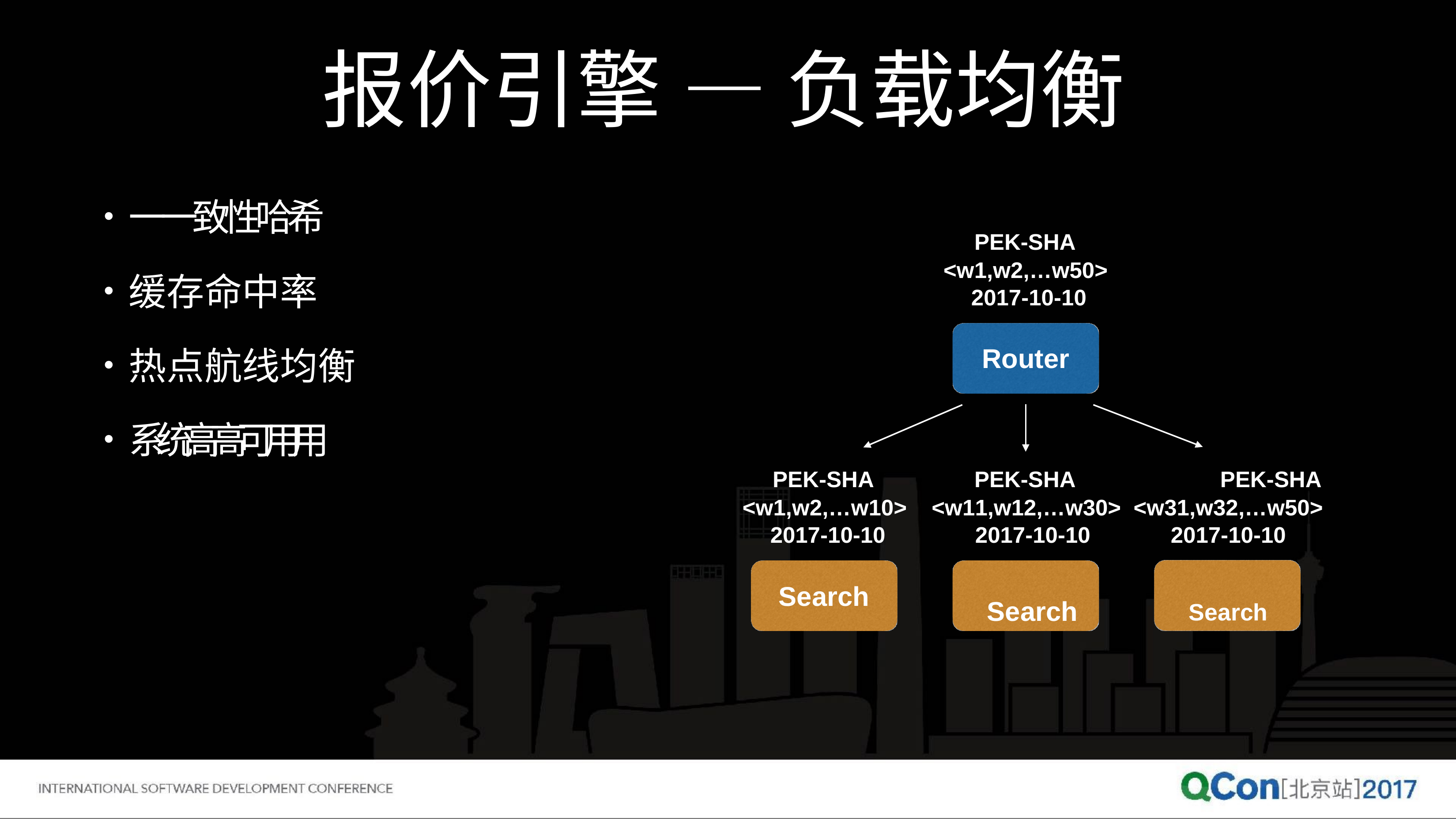

# 报价引擎 — 负载均衡
⼀一致性哈希
缓存命中率
热点航线均衡
系统⾼高可⽤用
PEK-SHA
<w1,w2,…w50>  2017-10-10

Router

PEK-SHA
<w1,w2,…w10>  2017-10-10
PEK-SHA	PEK-SHA
<w11,w12,…w30>	<w31,w32,…w50>  2017-10-10	2017-10-10

Search	Search

Search